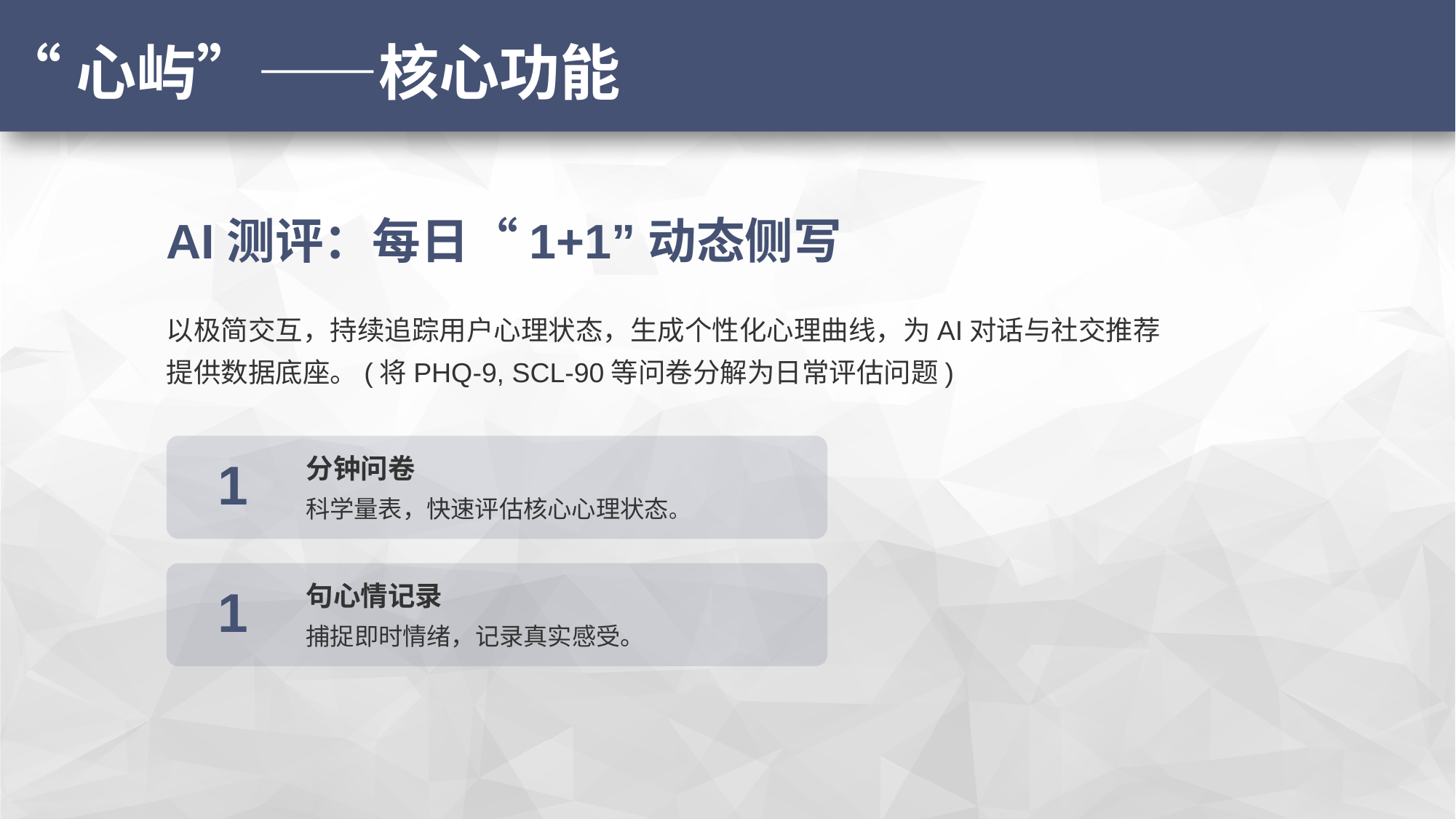

“心屿”——核心功能

AI测评：每日“1+1”动态侧写
以极简交互，持续追踪用户心理状态，生成个性化心理曲线，为AI对话与社交推荐提供数据底座。(将PHQ-9, SCL-90等问卷分解为日常评估问题)
分钟问卷

1
科学量表，快速评估核心心理状态。

句心情记录
1
捕捉即时情绪，记录真实感受。